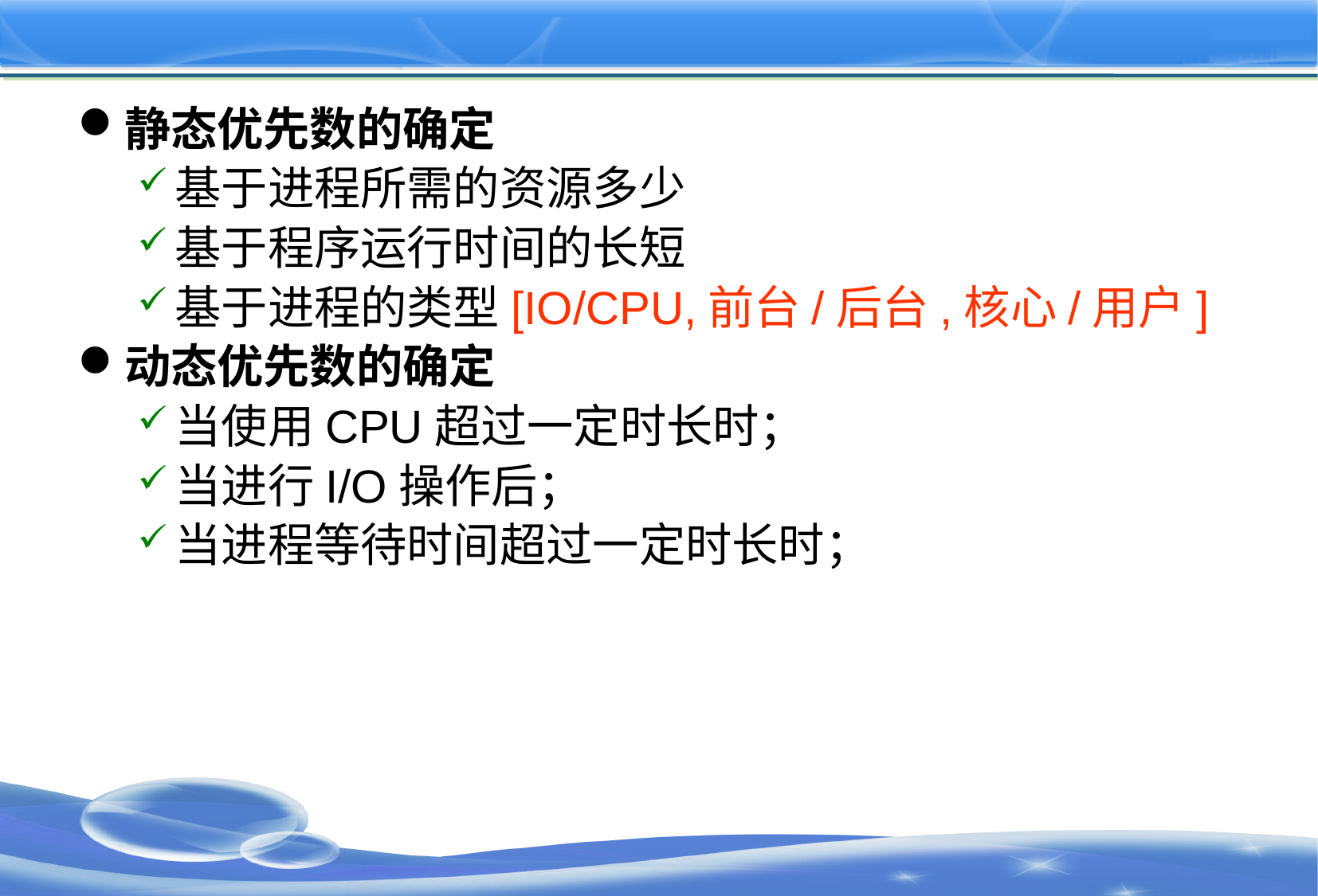

#
静态优先数的确定
基于进程所需的资源多少
基于程序运行时间的长短
基于进程的类型[IO/CPU,前台/后台,核心/用户]
动态优先数的确定
当使用CPU超过一定时长时；
当进行I/O操作后；
当进程等待时间超过一定时长时；